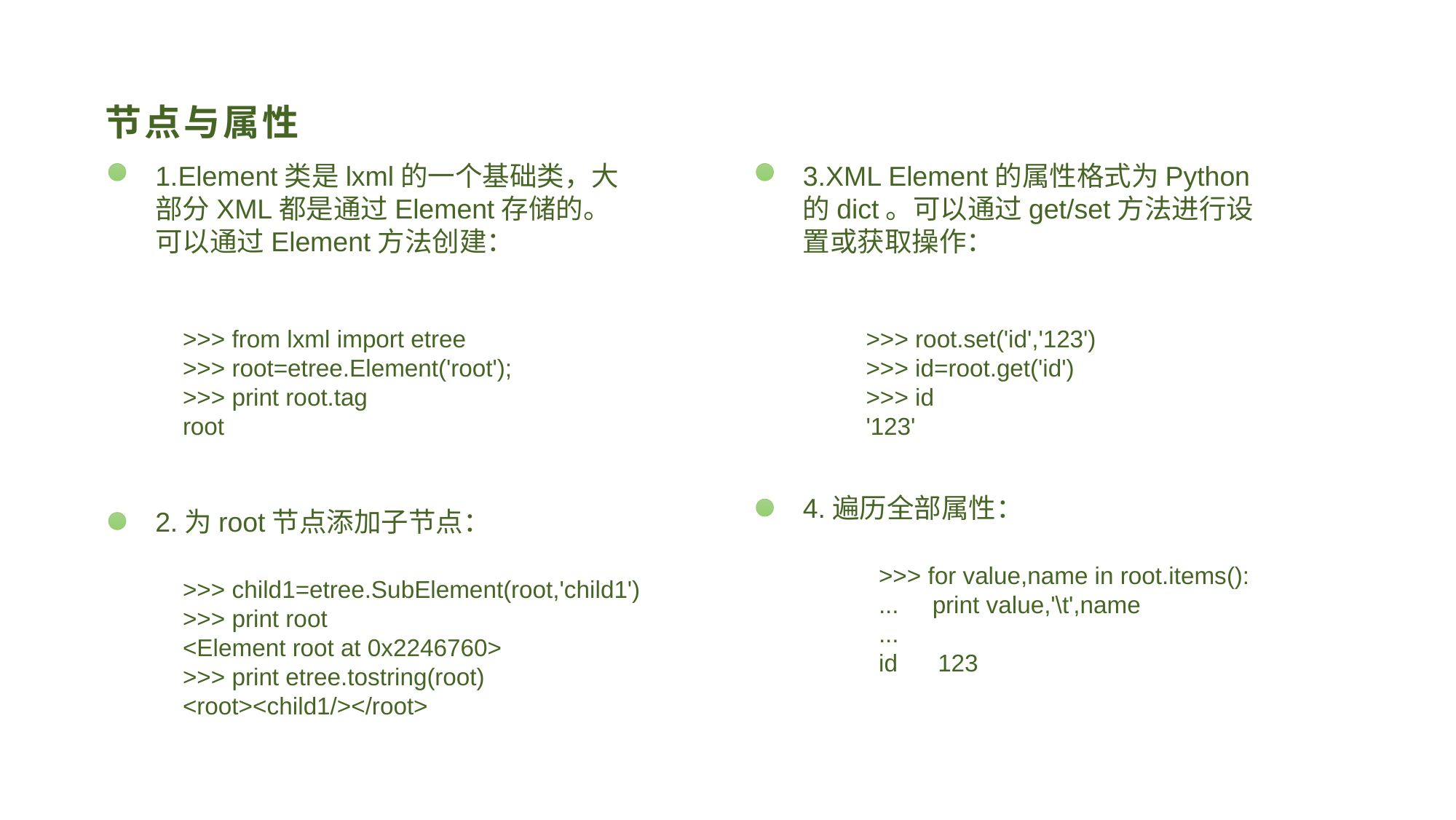

# 节点与属性
1.Element类是lxml的一个基础类，大部分XML都是通过Element存储的。可以通过Element方法创建：
3.XML Element的属性格式为Python的dict。可以通过get/set方法进行设置或获取操作：

>>> from lxml import etree
>>> root=etree.Element('root');
>>> print root.tag
root
>>> root.set('id','123')
>>> id=root.get('id')
>>> id
'123'
4.遍历全部属性：

2.为root节点添加子节点：

>>> for value,name in root.items():
...     print value,'\t',name
...
id      123
>>> child1=etree.SubElement(root,'child1')
>>> print root
<Element root at 0x2246760>
>>> print etree.tostring(root)
<root><child1/></root>